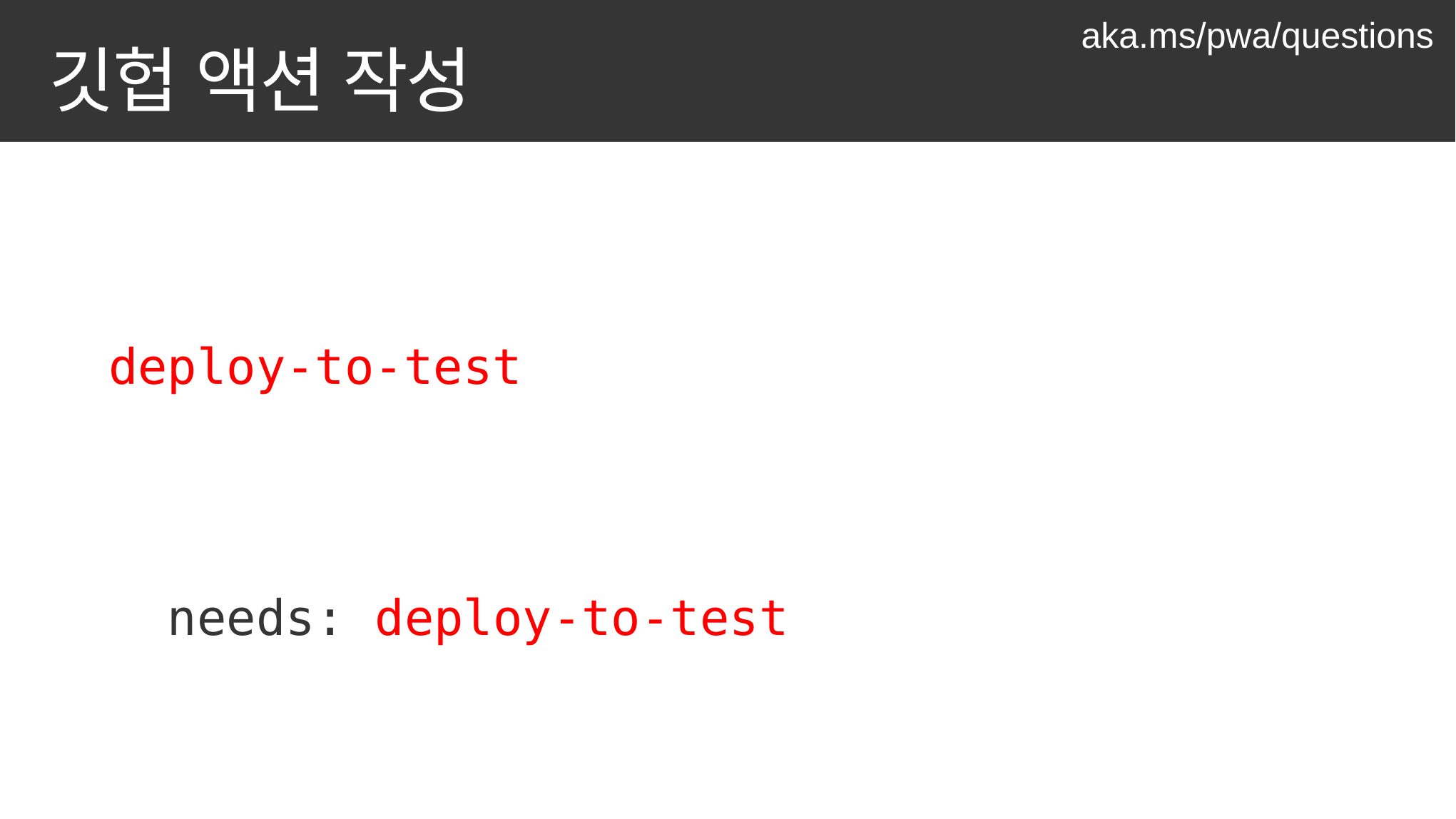

aka.ms/pwa/questions
# 깃헙 액션 작성
jobs:
  build-and-test:
    runs-on: ubuntu-latest
  deploy-to-test:
    needs: build-and-test
    runs-on: ubuntu-latest
  deploy-to-prod:
    needs: deploy-to-test
    runs-on: ubuntu-latest